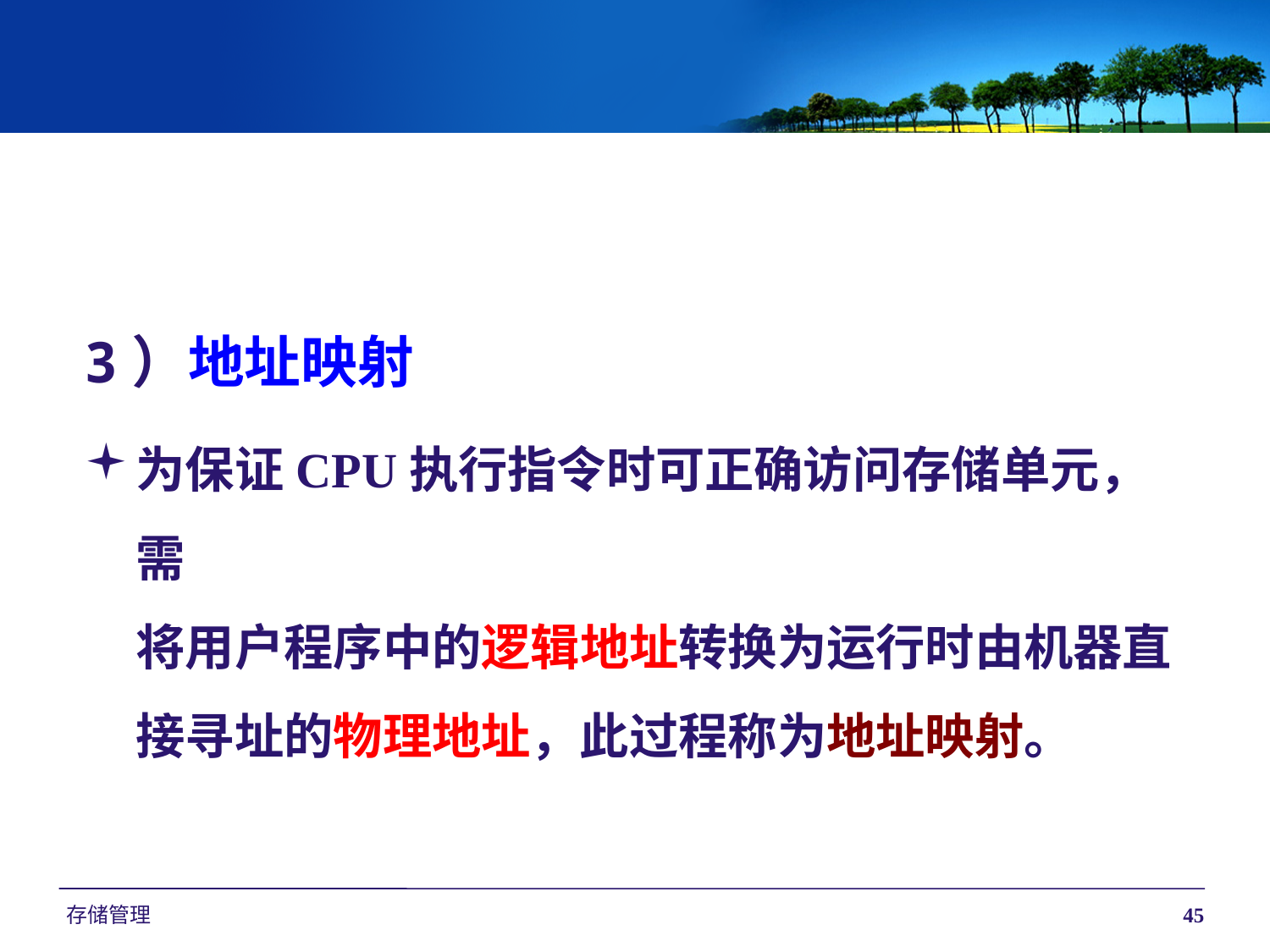

3）地址映射
为保证CPU执行指令时可正确访问存储单元，需
将用户程序中的逻辑地址转换为运行时由机器直接寻址的物理地址，此过程称为地址映射。
存储管理
45